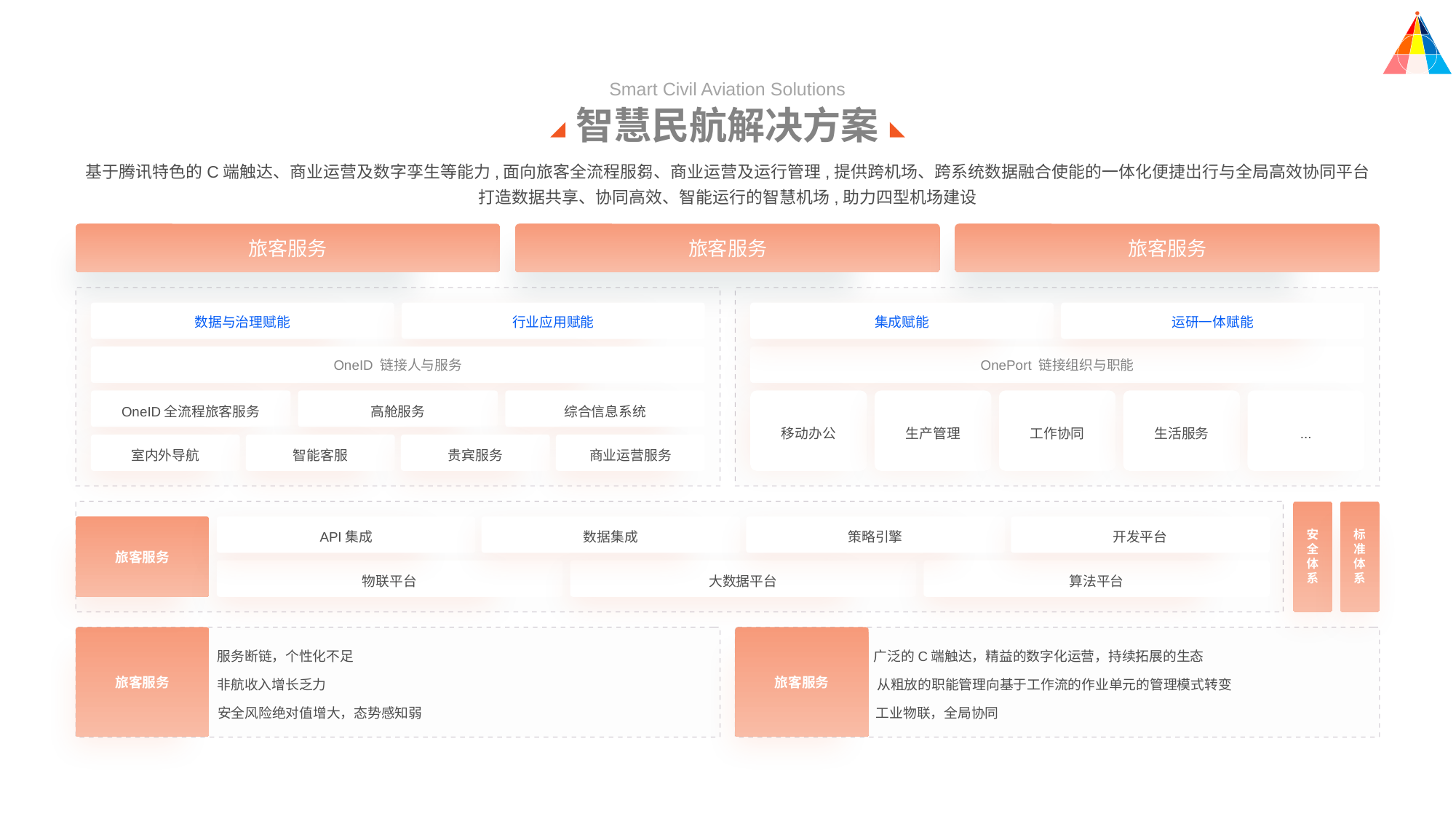

Smart Civil Aviation Solutions
智慧民航解决方案

基于腾讯特色的C端触达、商业运营及数字孪生等能力,面向旅客全流程服芻、商业运营及运行管理,提供跨机场、跨系统数据融合使能的一体化便捷岀行与全局高效协同平台
打造数据共享、协同高效、智能运行的智慧机场,助力四型机场建设

旅客服务
旅客服务
旅客服务

数据与治理赋能
行业应用赋能
集成赋能
运研一体赋能

OneID 链接人与服务
OnePort 链接组织与职能

OneID全流程旅客服务
高舱服务
综合信息系统
移动办公
生产管理
工作协同
生活服务
...

室内外导航
智能客服
贵宾服务
商业运营服务

API集成
数据集成
策略引擎
开发平台
安全体系
标准体系
旅客服务

物联平台
大数据平台
算法平台

服务断链，个性化不足
广泛的C端触达，精益的数字化运营，持续拓展的生态
非航收入增长乏力
从粗放的职能管理向基于工作流的作业单元的管理模式转变
旅客服务
旅客服务
安全风险绝对值增大，态势感知弱
工业物联，全局协同